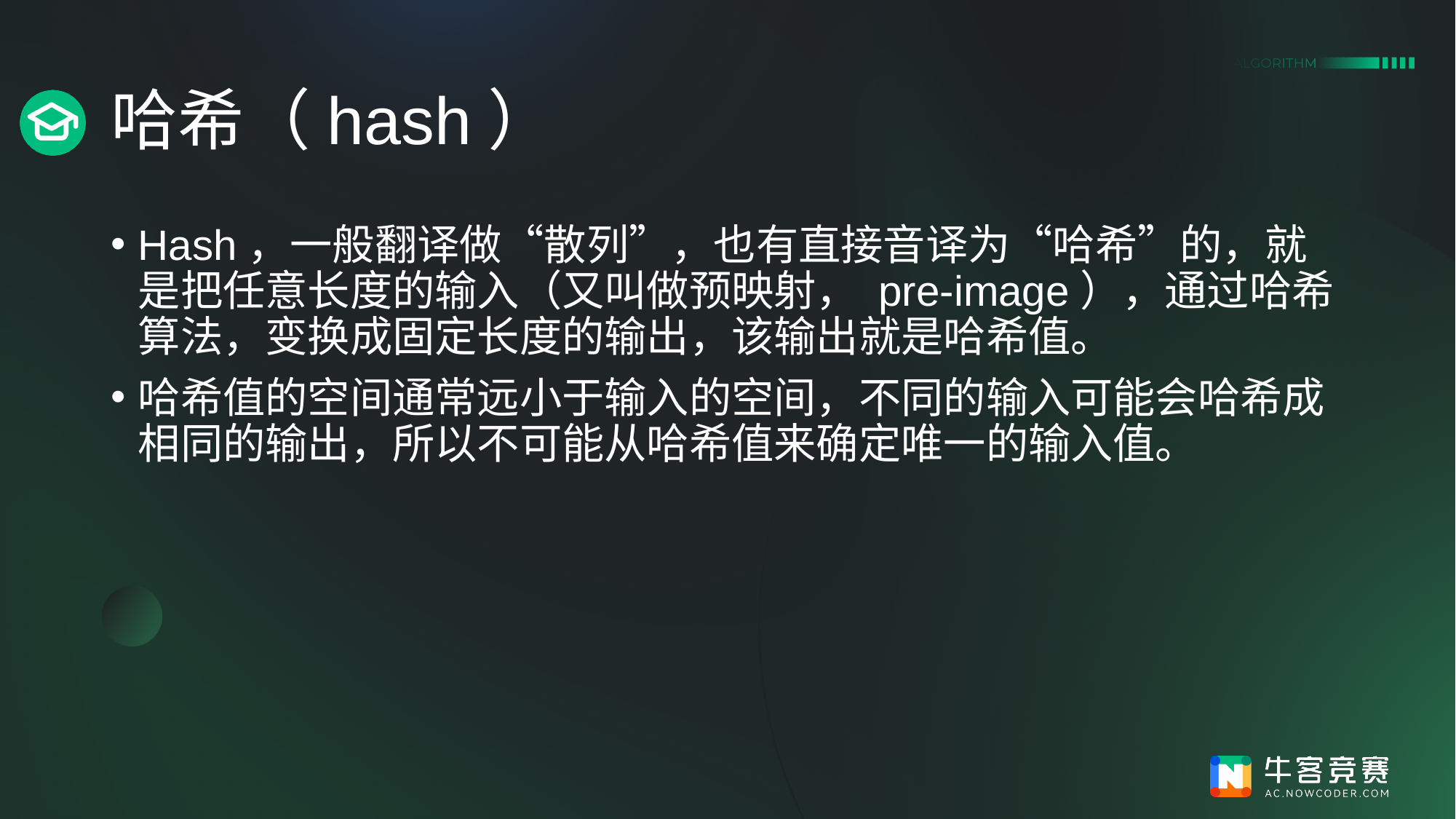

# 哈希（hash）
Hash，一般翻译做“散列”，也有直接音译为“哈希”的，就是把任意长度的输入（又叫做预映射， pre-image），通过哈希算法，变换成固定长度的输出，该输出就是哈希值。
哈希值的空间通常远小于输入的空间，不同的输入可能会哈希成相同的输出，所以不可能从哈希值来确定唯一的输入值。